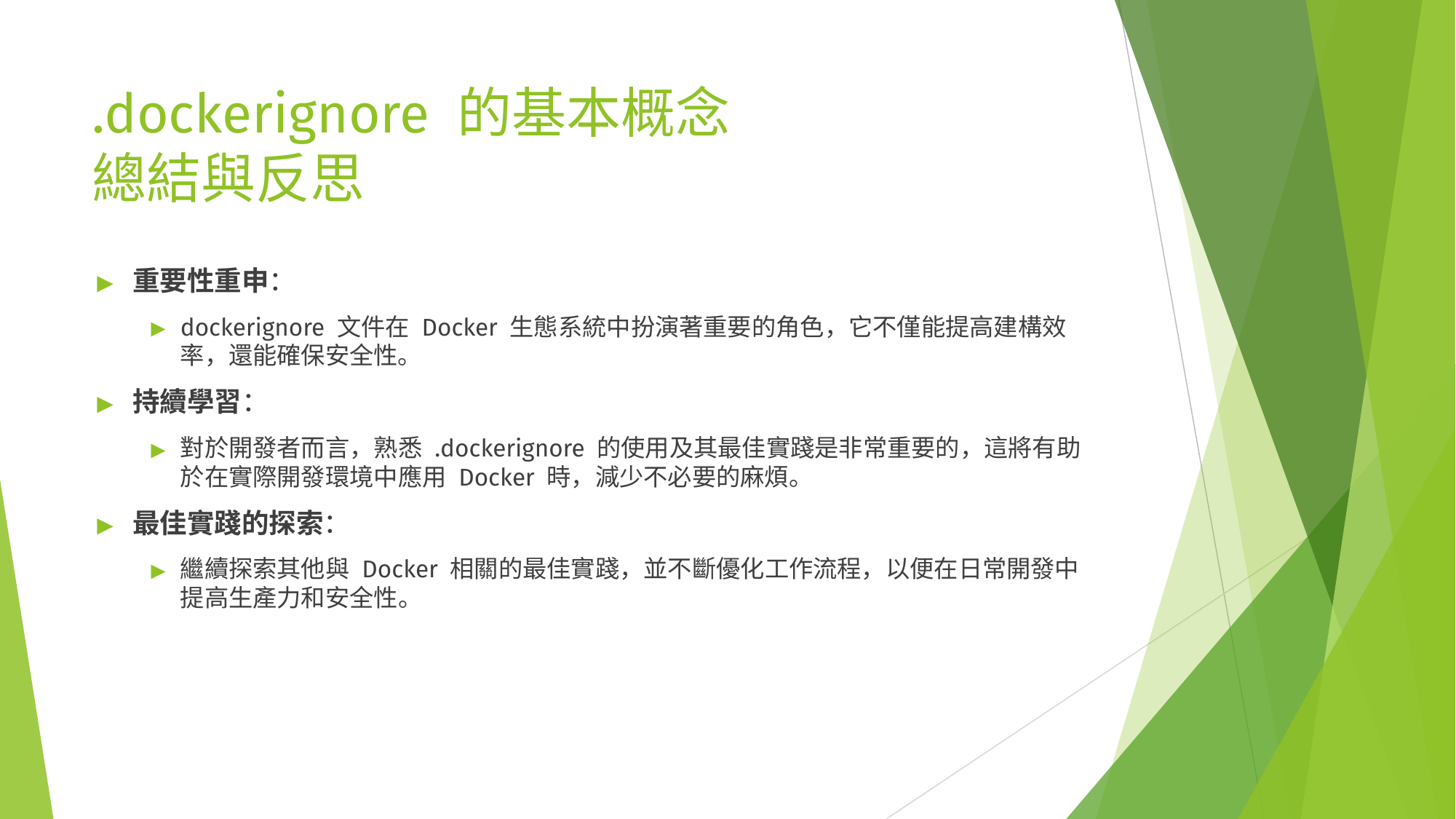

# .dockerignore 的基本概念 總結與反思
重要性重申：
dockerignore 文件在 Docker 生態系統中扮演著重要的角色，它不僅能提高建構效率，還能確保安全性。
持續學習：
對於開發者而言，熟悉 .dockerignore 的使用及其最佳實踐是非常重要的，這將有助於在實際開發環境中應用 Docker 時，減少不必要的麻煩。
最佳實踐的探索：
繼續探索其他與 Docker 相關的最佳實踐，並不斷優化工作流程，以便在日常開發中提高生產力和安全性。